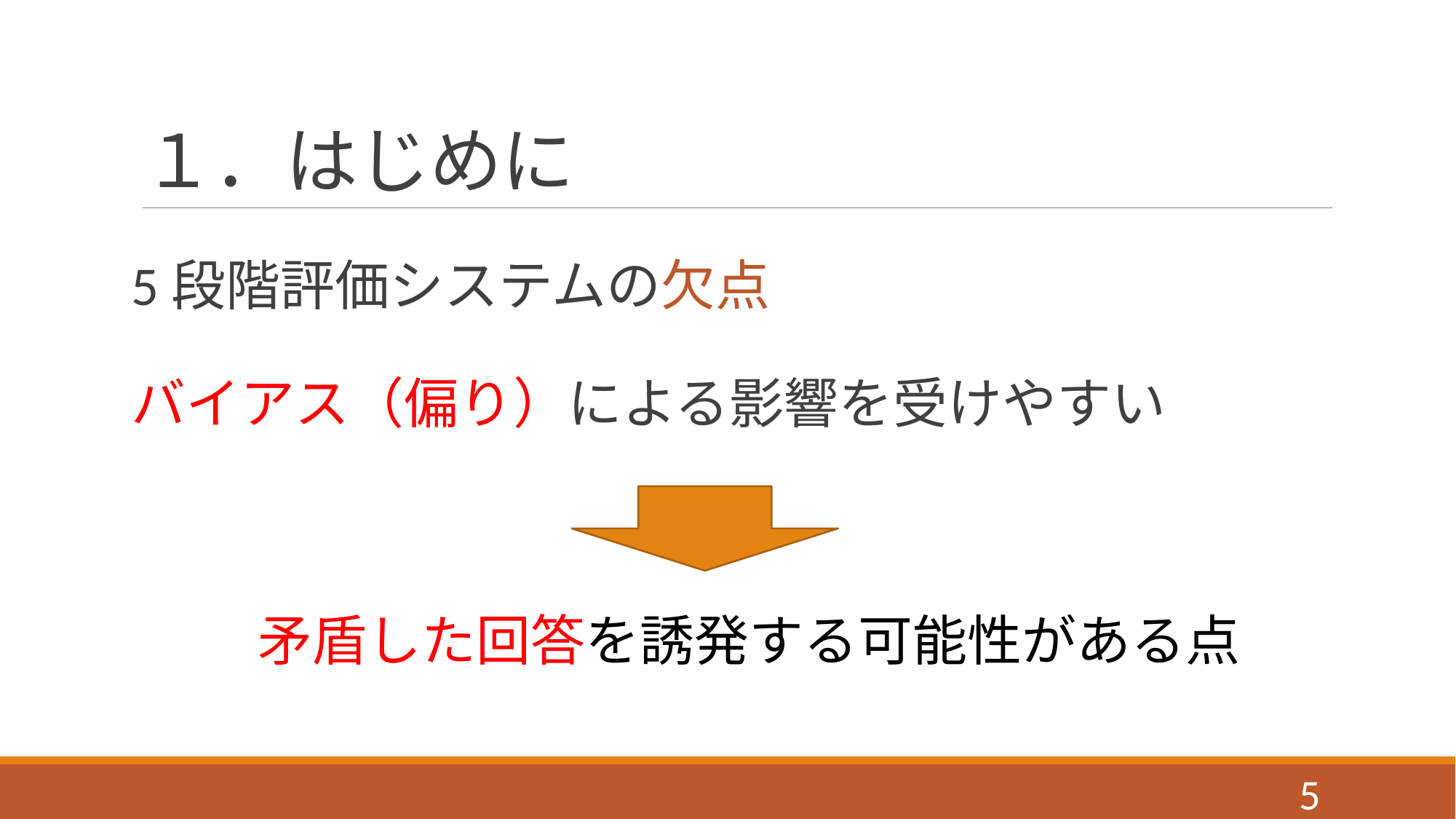

# １．はじめに
5段階評価システムの欠点

バイアス（偏り）による影響を受けやすい

矛盾した回答を誘発する可能性がある点

5